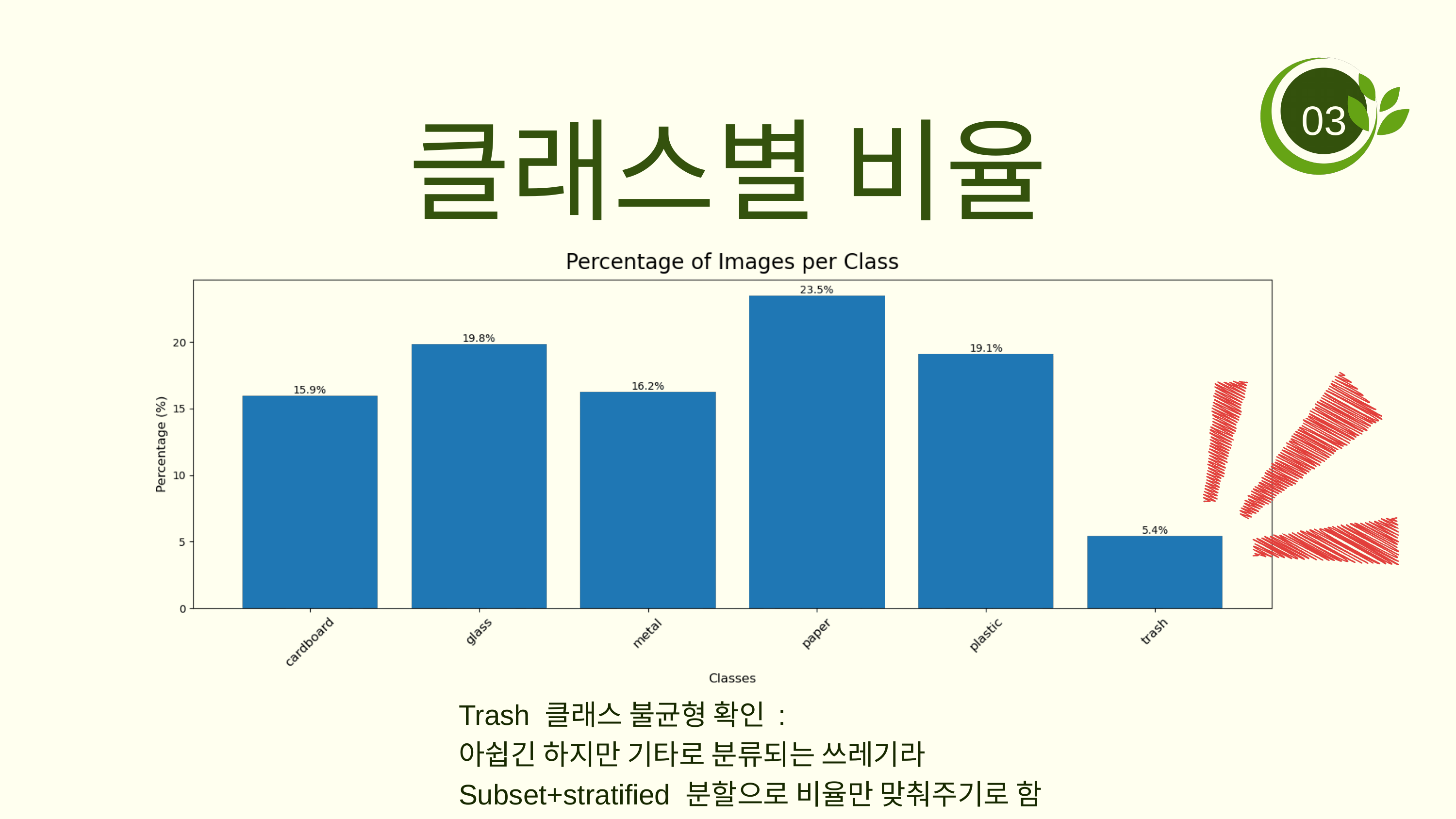

클래스별 비율
03

Trash 클래스 불균형 확인 :
아쉽긴 하지만 기타로 분류되는 쓰레기라
Subset+stratified 분할으로 비율만 맞춰주기로 함